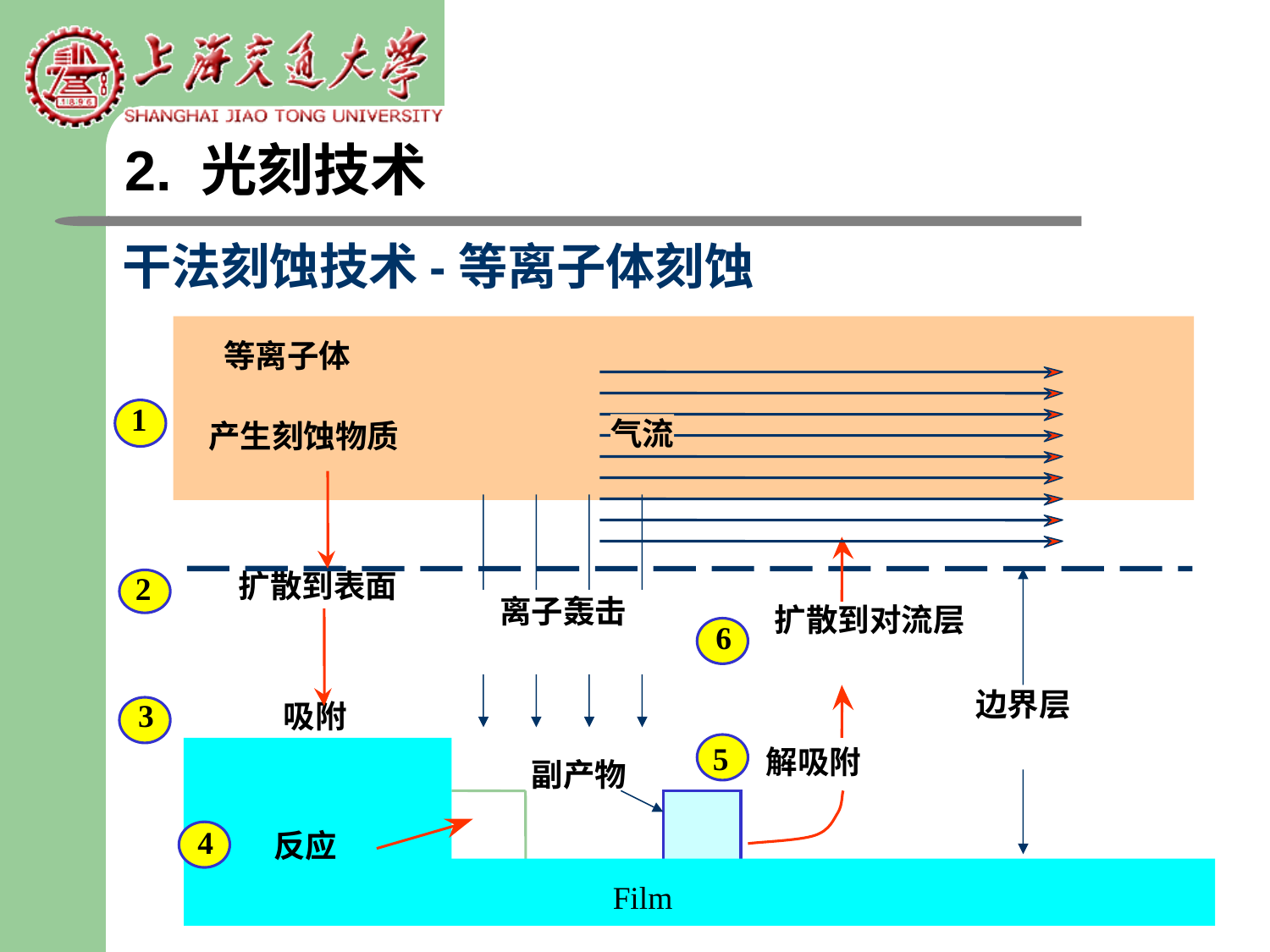

2. 光刻技术
干法刻蚀技术-等离子体刻蚀

等离子体

1

气流
产生刻蚀物质

扩散到表面
2

离子轰击
扩散到对流层

6

边界层
3
吸附

5
解吸附
副产物

4
反应
Film